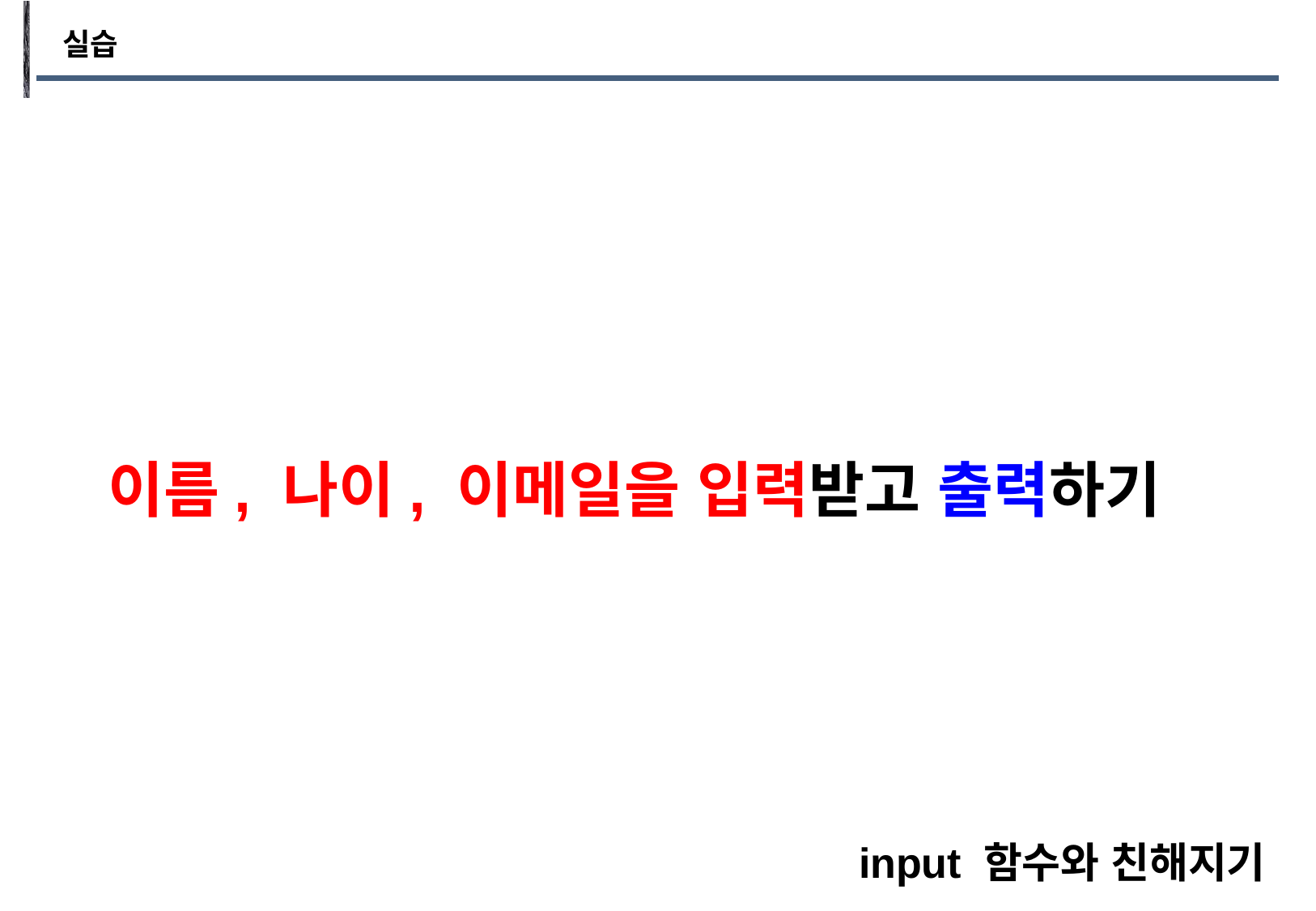

실습

이름, 나이, 이메일을 입력받고 출력하기
input 함수와 친해지기